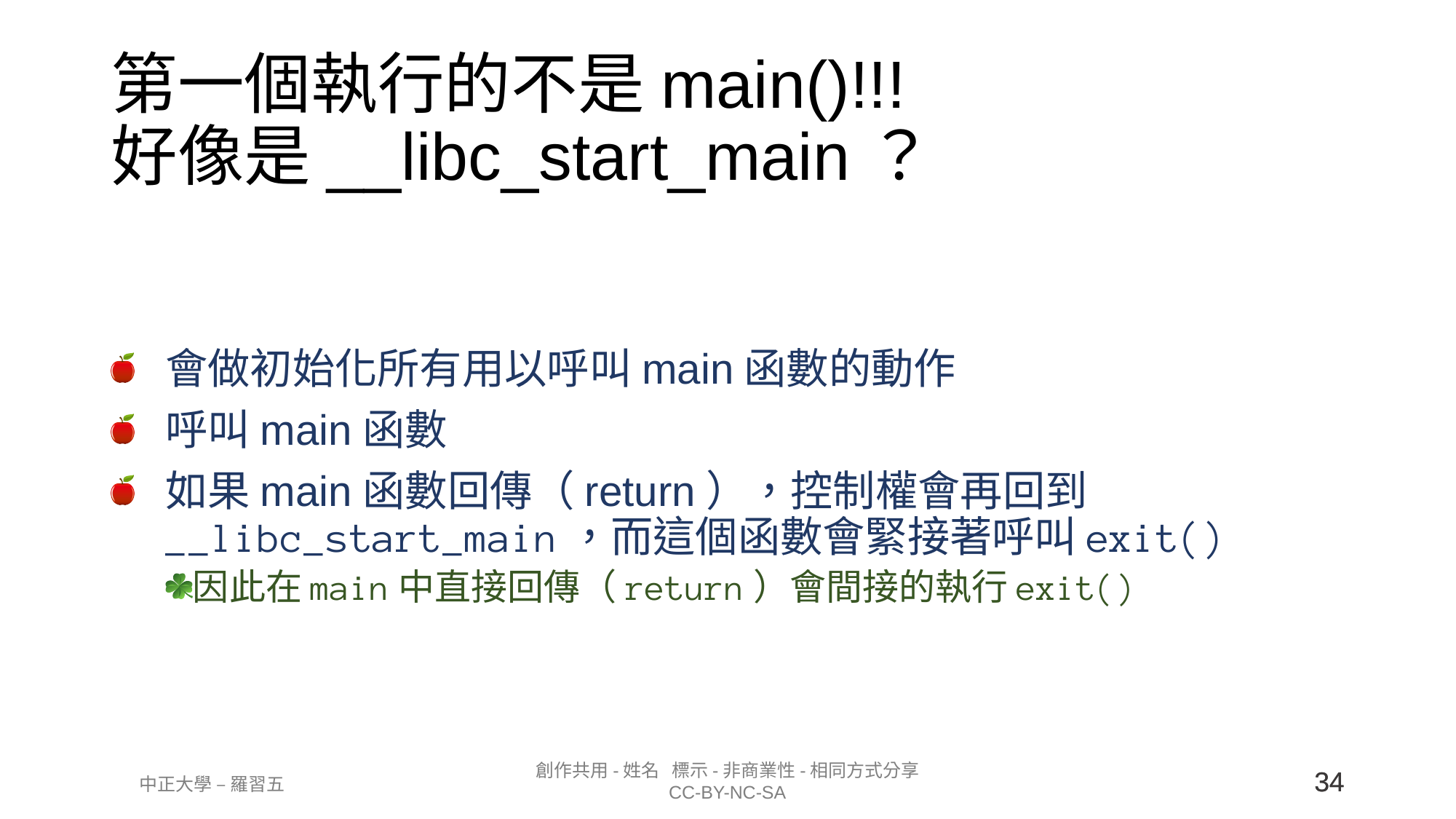

# 第一個執行的不是main()!!! 好像是__libc_start_main？
會做初始化所有用以呼叫main函數的動作
呼叫main函數
如果main函數回傳（return），控制權會再回到__libc_start_main，而這個函數會緊接著呼叫exit()
因此在main中直接回傳（return）會間接的執行exit()